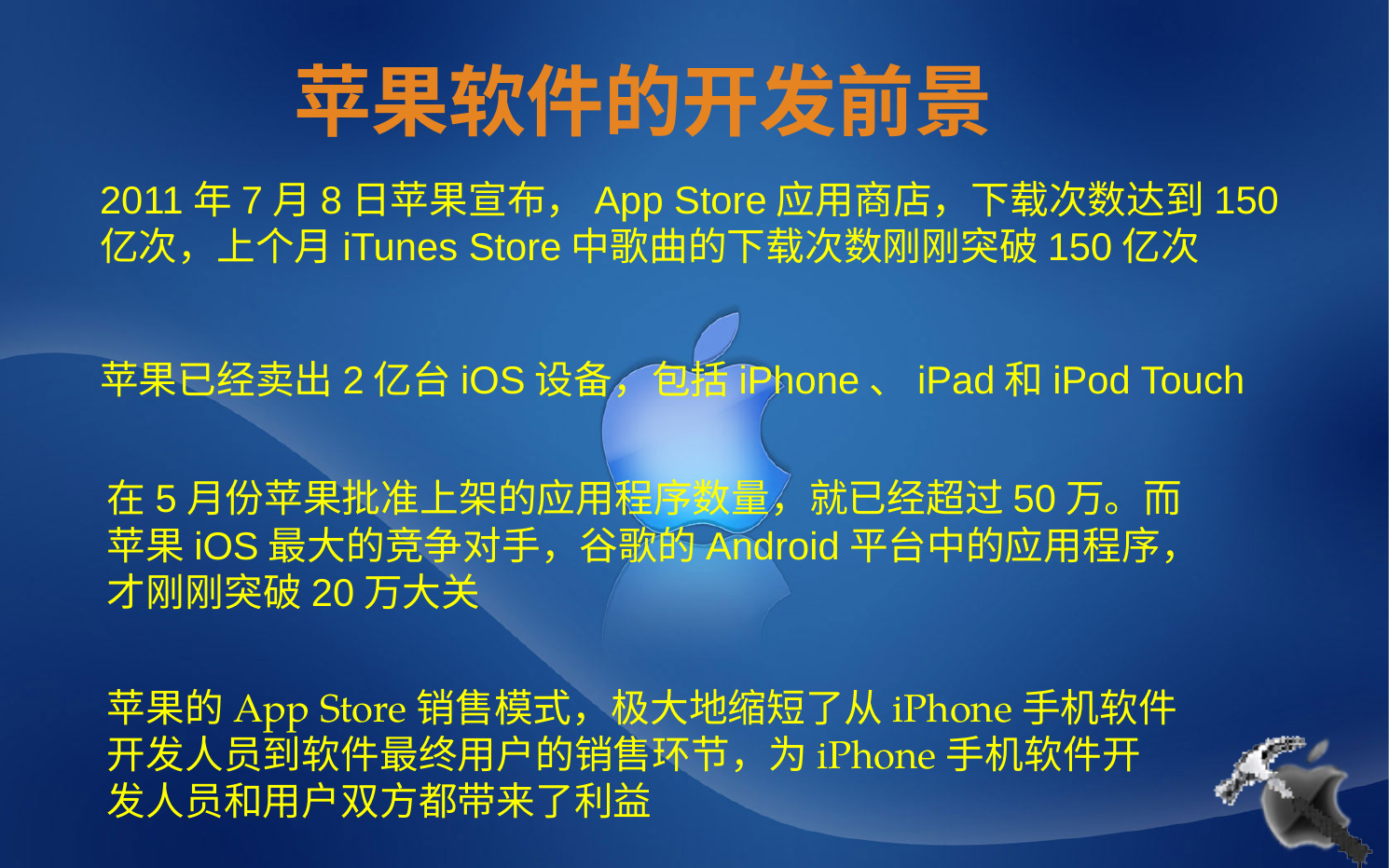

苹果软件的开发前景

2011年7月8日苹果宣布，App Store应用商店，下载次数达到150亿次，上个月iTunes Store中歌曲的下载次数刚刚突破150亿次

苹果已经卖出2亿台iOS设备，包括iPhone、iPad和iPod Touch
在5月份苹果批准上架的应用程序数量，就已经超过50万。而苹果iOS最大的竞争对手，谷歌的Android平台中的应用程序，才刚刚突破20万大关
苹果的App Store销售模式，极大地缩短了从iPhone手机软件开发人员到软件最终用户的销售环节，为iPhone手机软件开发人员和用户双方都带来了利益